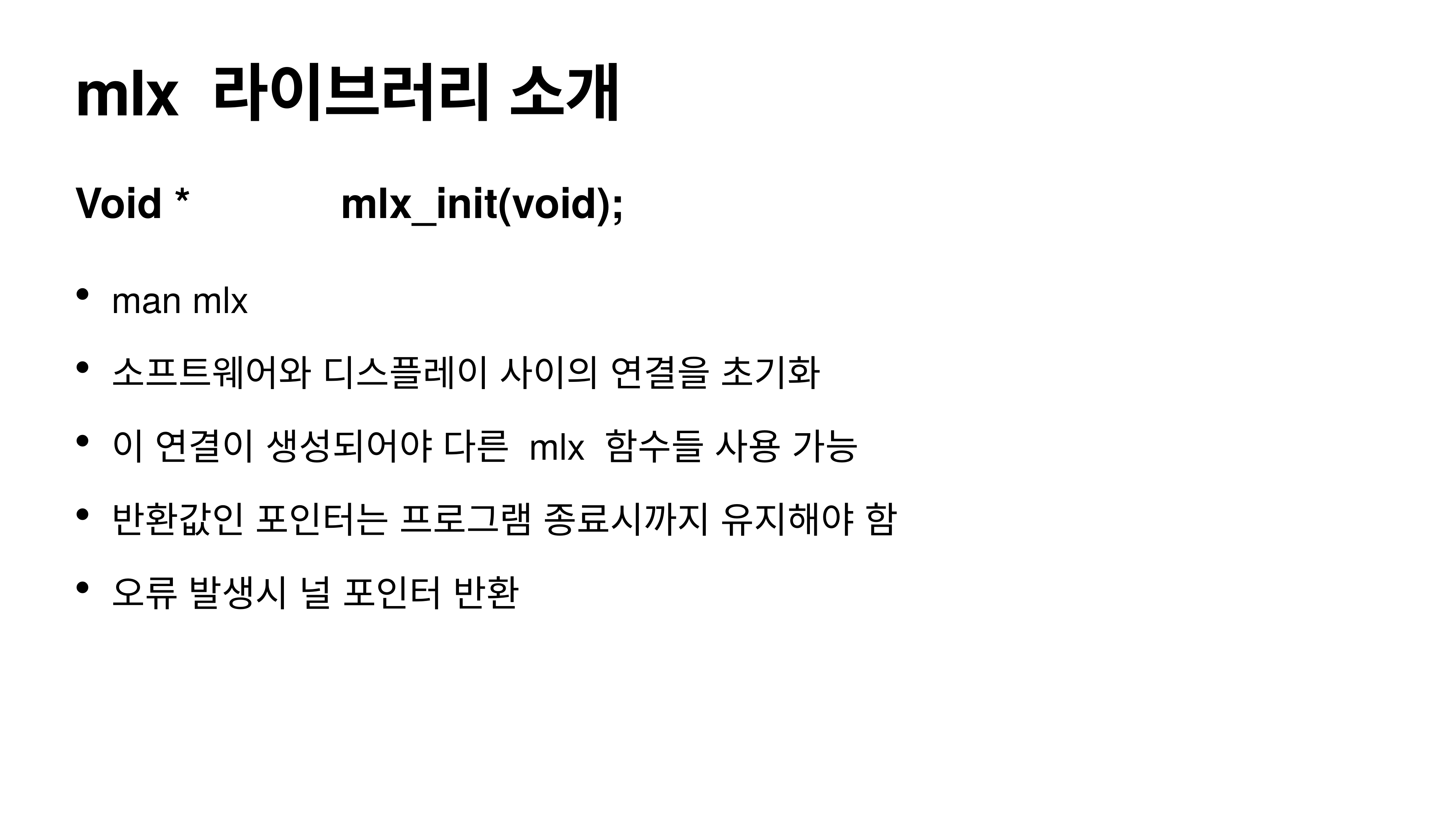

# mlx 라이브러리 소개
Void *             mlx_init(void);
man mlx
소프트웨어와 디스플레이 사이의 연결을 초기화
이 연결이 생성되어야 다른 mlx 함수들 사용 가능
반환값인 포인터는 프로그램 종료시까지 유지해야 함
오류 발생시 널 포인터 반환